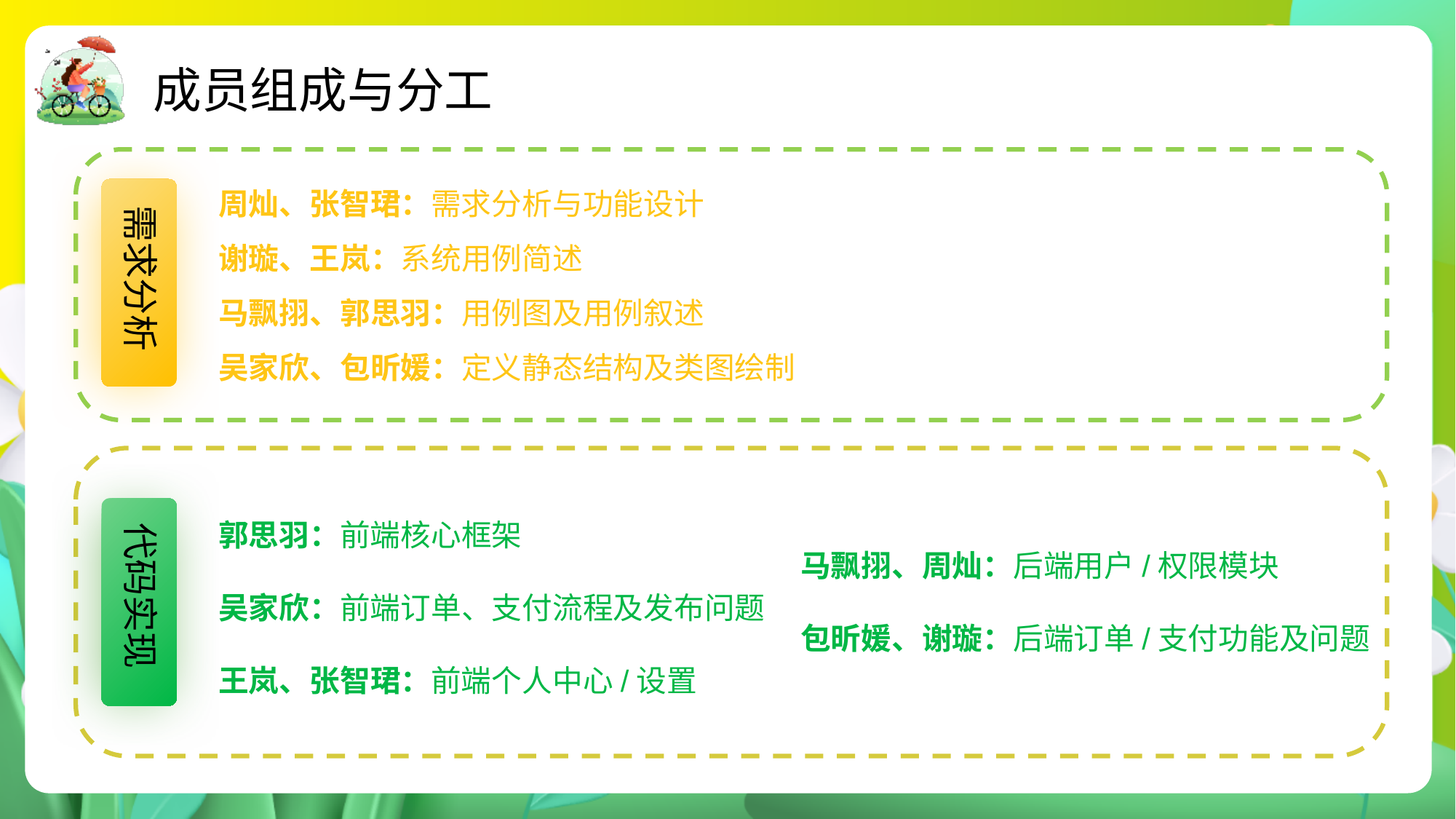

成员组成与分工

周灿、张智珺：需求分析与功能设计
谢璇、王岚：系统用例简述
马飘挧、郭思羽：用例图及用例叙述
吴家欣、包昕媛：定义静态结构及类图绘制

需求分析

郭思羽：前端核心框架
吴家欣：前端订单、支付流程及发布问题
王岚、张智珺：前端个人中心/设置

马飘挧、周灿：后端用户/权限模块
包昕媛、谢璇：后端订单/支付功能及问题
代码实现